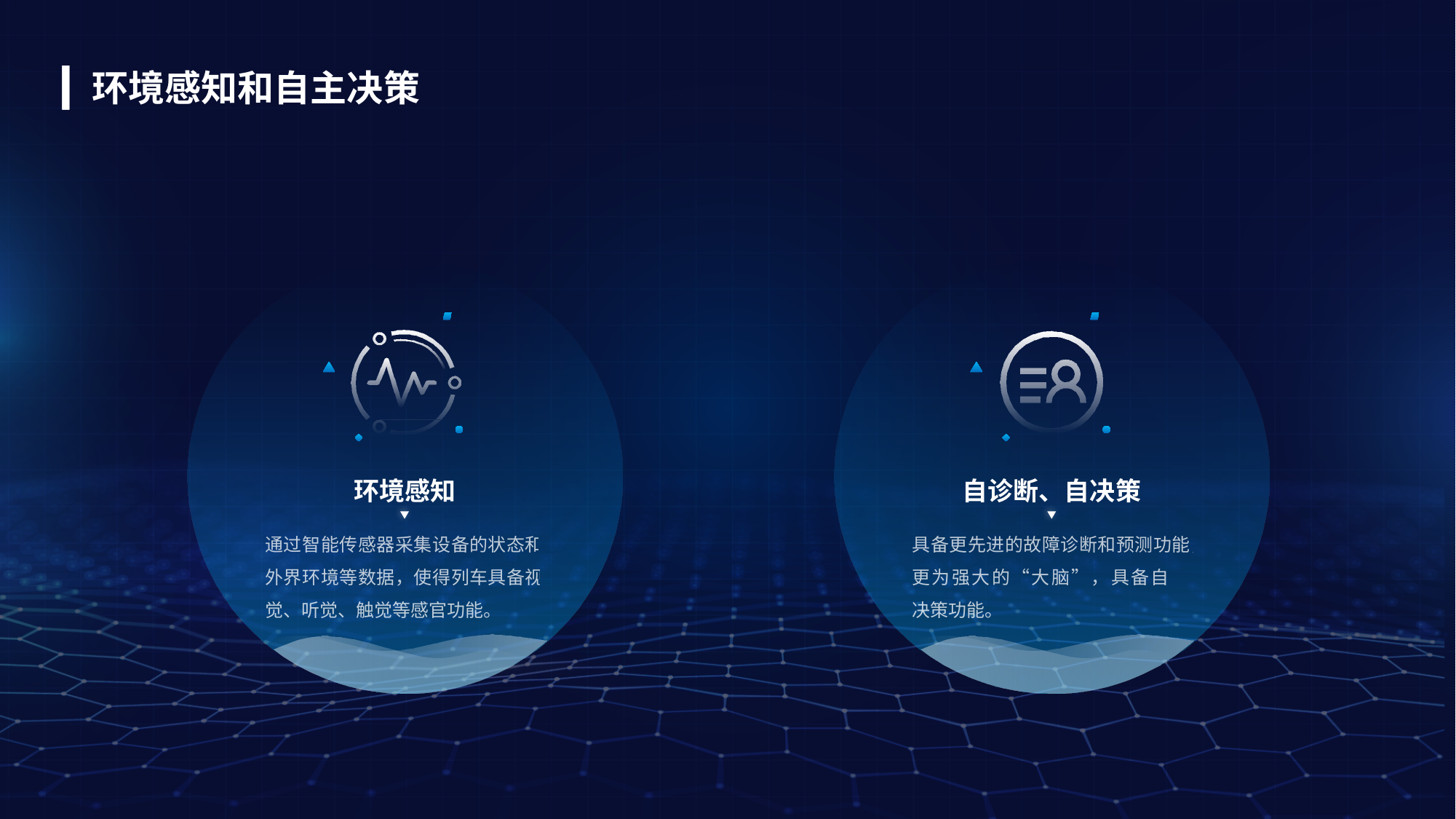

环境感知和自主决策

环境感知
自诊断、自决策

通过智能传感器采集设备的状态和外界环境等数据，使得列车具备视觉、听觉、触觉等感官功能。
具备更先进的故障诊断和预测功能，更为强大的“大脑”，具备自主
决策功能。